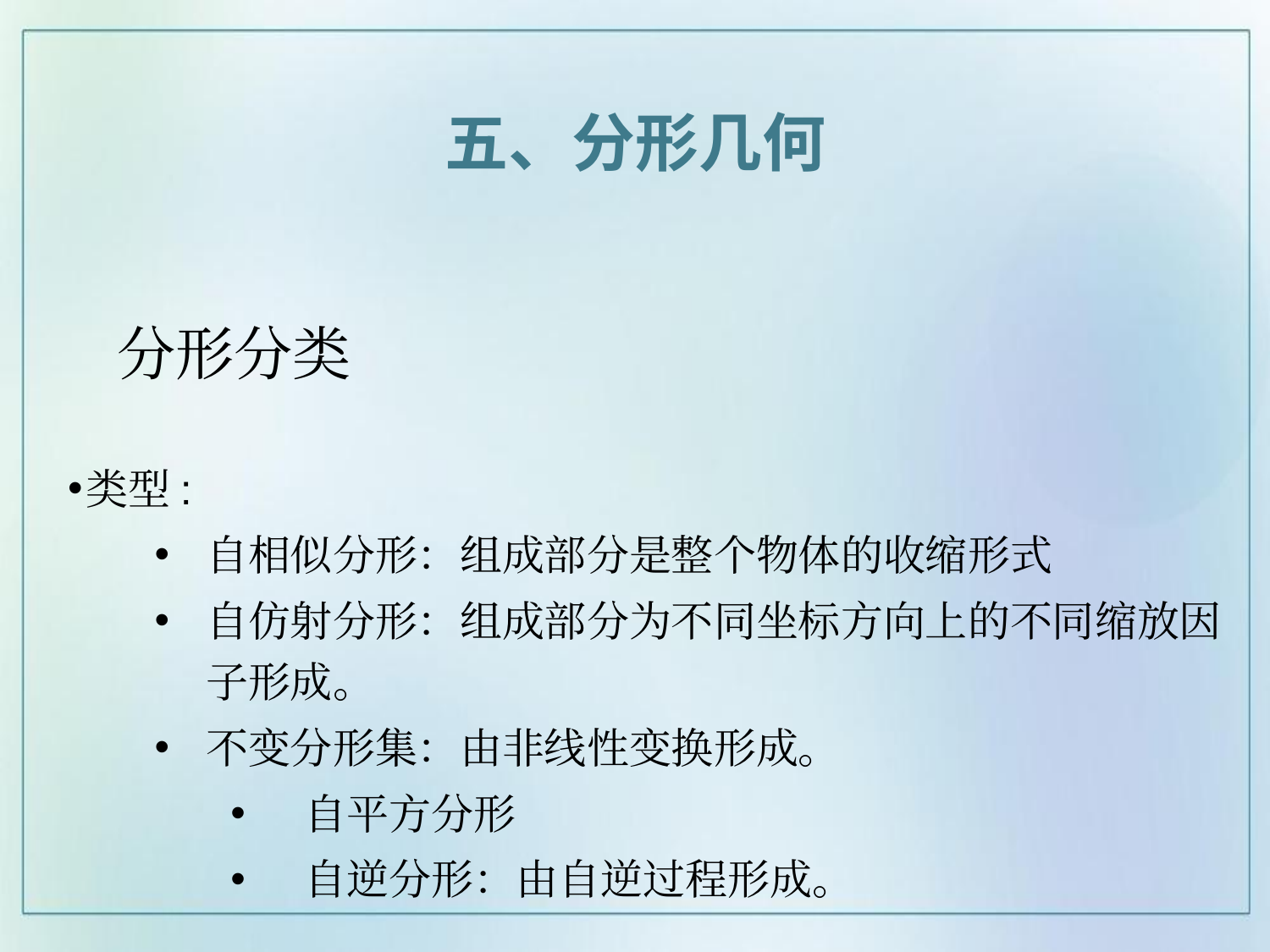

五、分形几何
# 分形分类
类型:
自相似分形：组成部分是整个物体的收缩形式
自仿射分形：组成部分为不同坐标方向上的不同缩放因子形成。
不变分形集：由非线性变换形成。
自平方分形
自逆分形：由自逆过程形成。